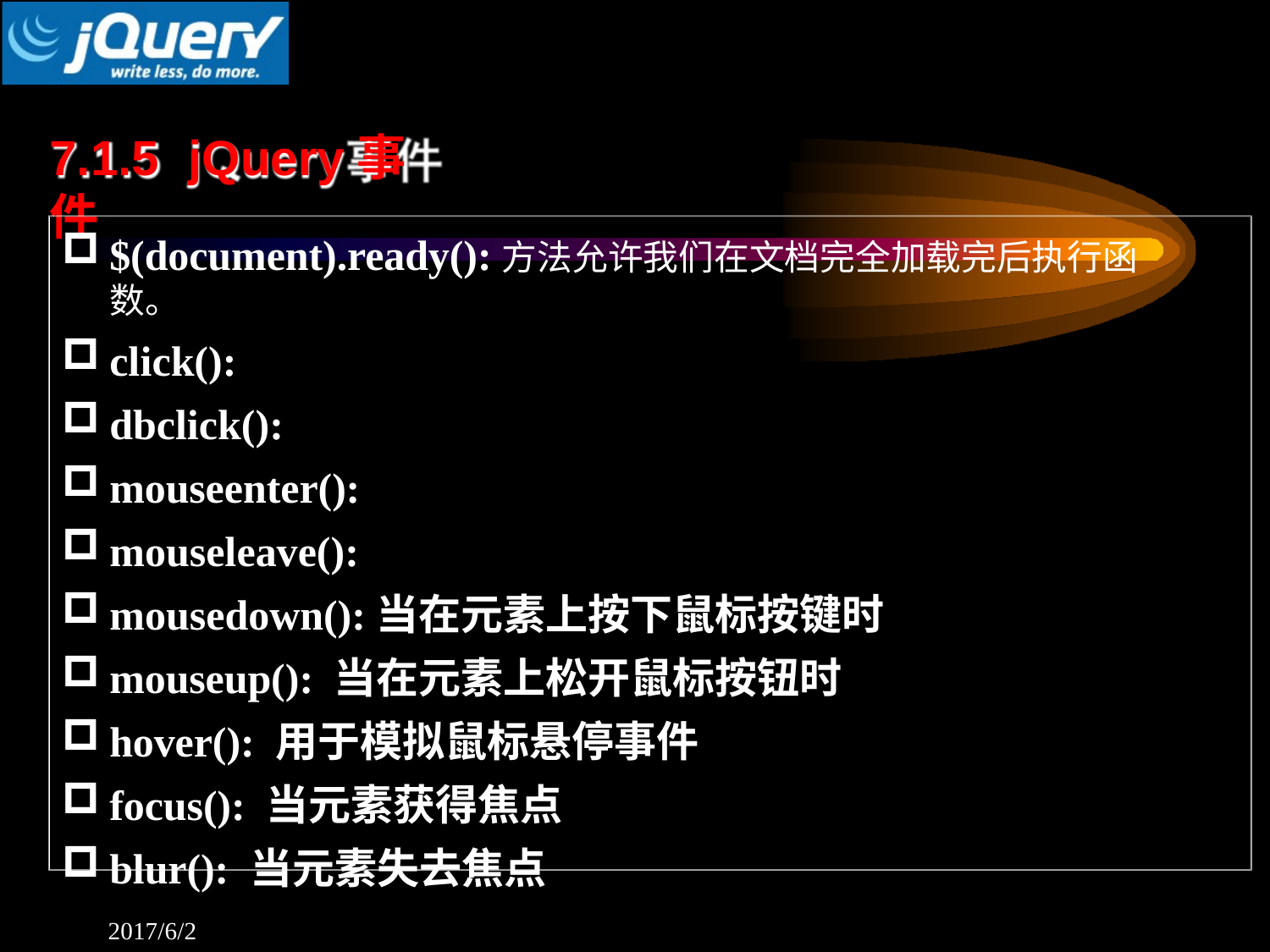

# 7.1.5	jQuery事件

$(document).ready():方法允许我们在文档完全加载完后执行函数。
click():
dbclick():
mouseenter():
mouseleave():
mousedown():当在元素上按下鼠标按键时
mouseup(): 当在元素上松开鼠标按钮时
hover(): 用于模拟鼠标悬停事件
focus(): 当元素获得焦点
blur(): 当元素失去焦点
2017/6/2	233